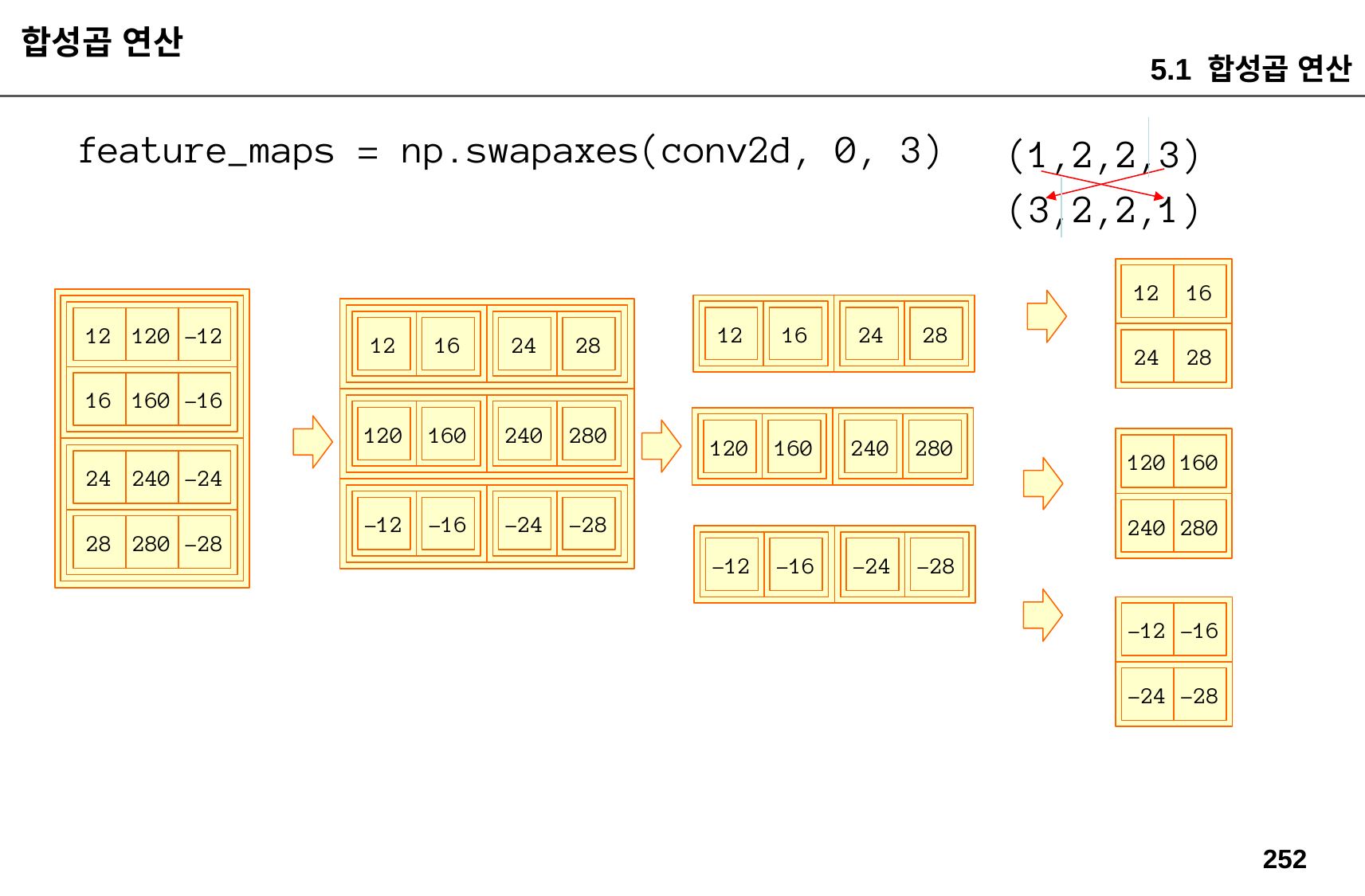

합성곱 연산
5.1 합성곱 연산
feature_maps = np.swapaxes(conv2d, 0, 3)
(1,2,2,3)
(3,2,2,1)

12
16

12
16
24
28
12
120
-12

12
16
24
28

24
28

16
160
-16

120
160
240
280

120
160
240
280

120
160

24
240
-24

28
280
-28

-12
-16
-24
-28
240
280

-12
-16
-24
-28

-12
-16

-24
-28